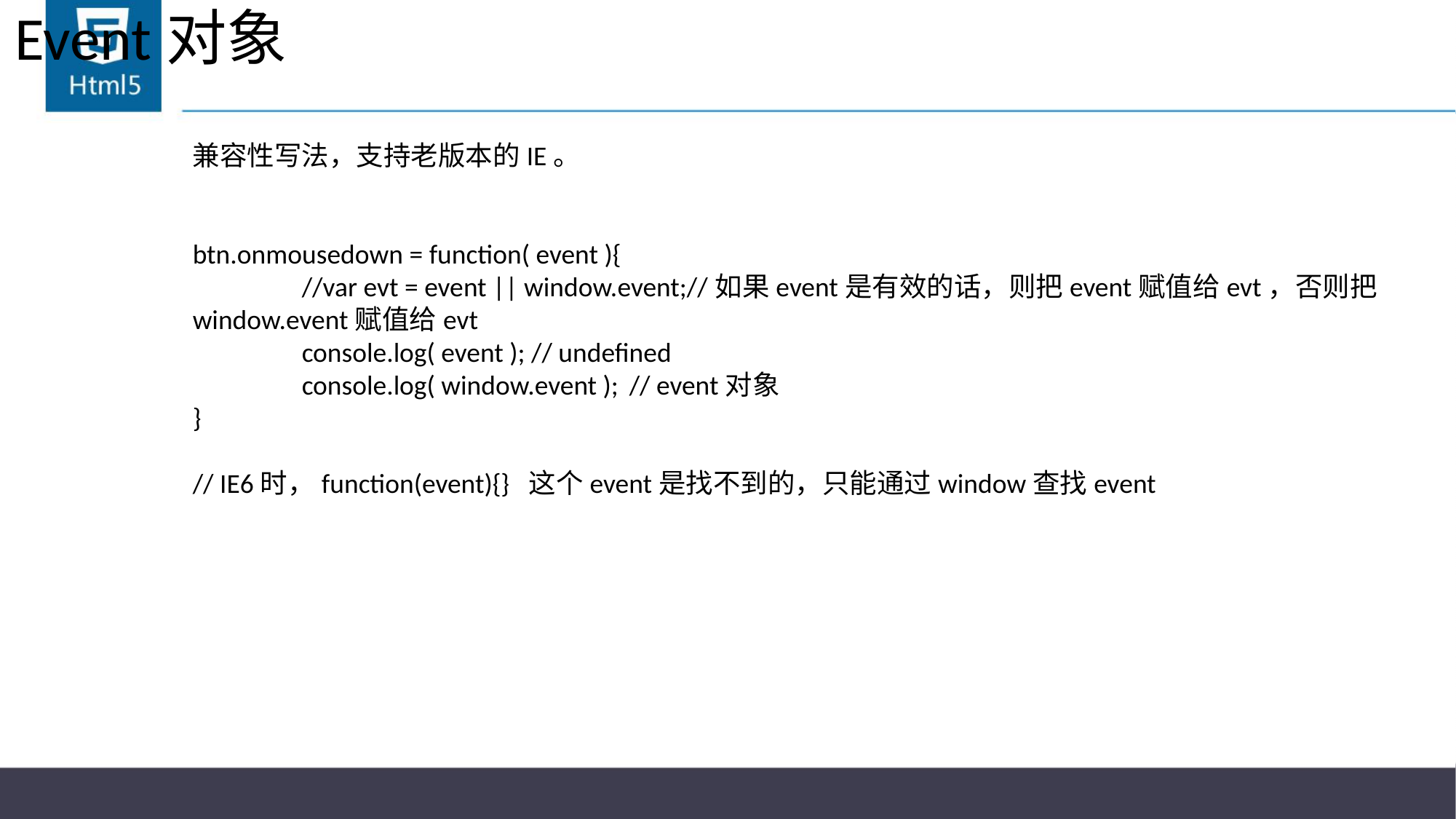

# Event对象
兼容性写法，支持老版本的IE。

btn.onmousedown = function( event ){
	//var evt = event || window.event;//如果event是有效的话，则把event赋值给evt，否则把window.event赋值给evt
	console.log( event ); // undefined
	console.log( window.event );	// event对象
}

// IE6时，function(event){}  这个event是找不到的，只能通过window查找event